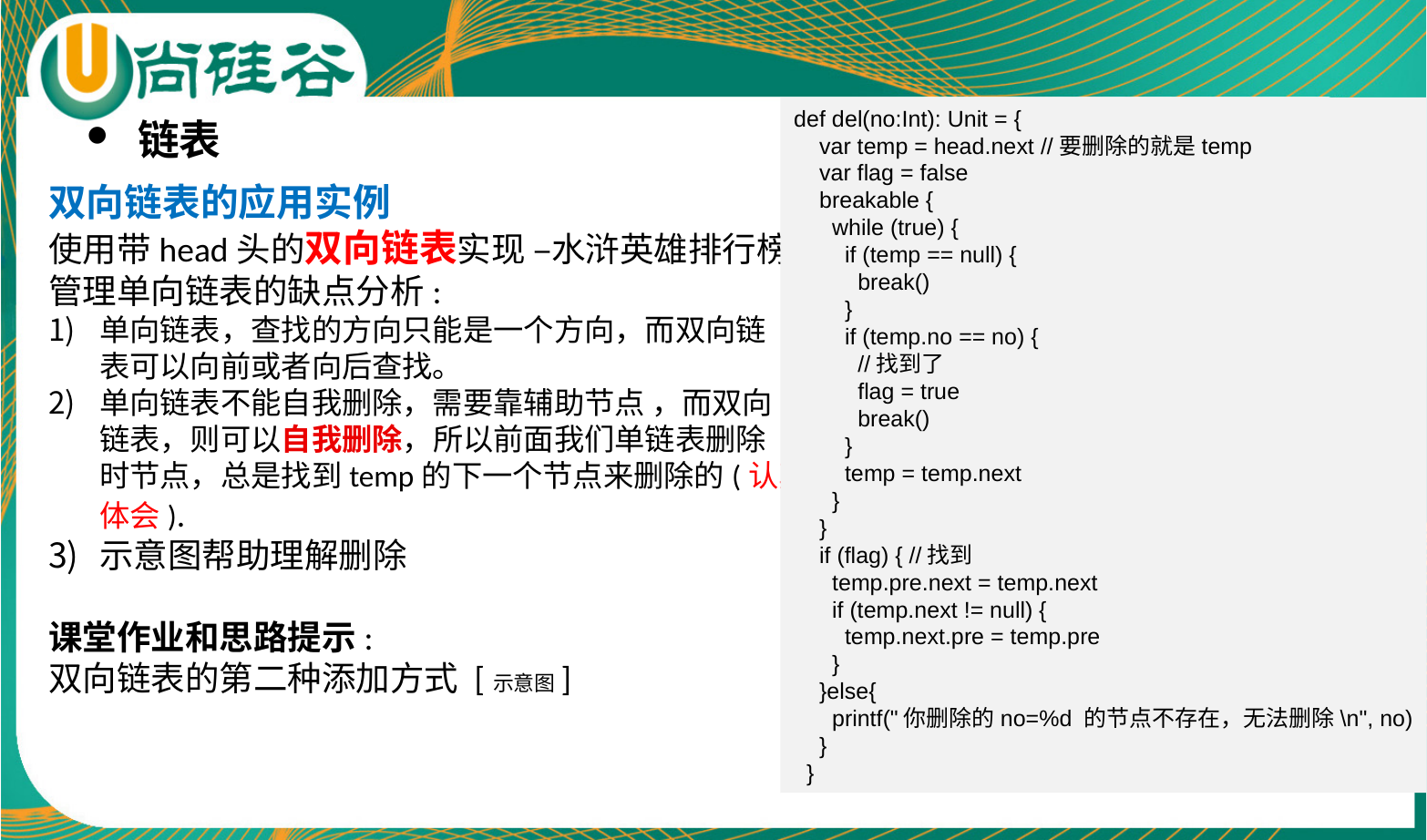

def del(no:Int): Unit = {
    var temp = head.next //要删除的就是temp
    var flag = false
    breakable {
      while (true) {
        if (temp == null) {
          break()
        }
        if (temp.no == no) {
          //找到了
          flag = true
          break()
        }
        temp = temp.next
      }
    }
    if (flag) { //找到
      temp.pre.next = temp.next
      if (temp.next != null) {
        temp.next.pre = temp.pre
      }
    }else{
      printf("你删除的no=%d 的节点不存在，无法删除\n", no)
    }
  }
链表
双向链表的应用实例
使用带head头的双向链表实现 –水浒英雄排行榜
管理单向链表的缺点分析:
单向链表，查找的方向只能是一个方向，而双向链
表可以向前或者向后查找。
单向链表不能自我删除，需要靠辅助节点 ，而双向
链表，则可以自我删除，所以前面我们单链表删除
时节点，总是找到temp的下一个节点来删除的(认真
体会).
示意图帮助理解删除

课堂作业和思路提示:
双向链表的第二种添加方式 [示意图]